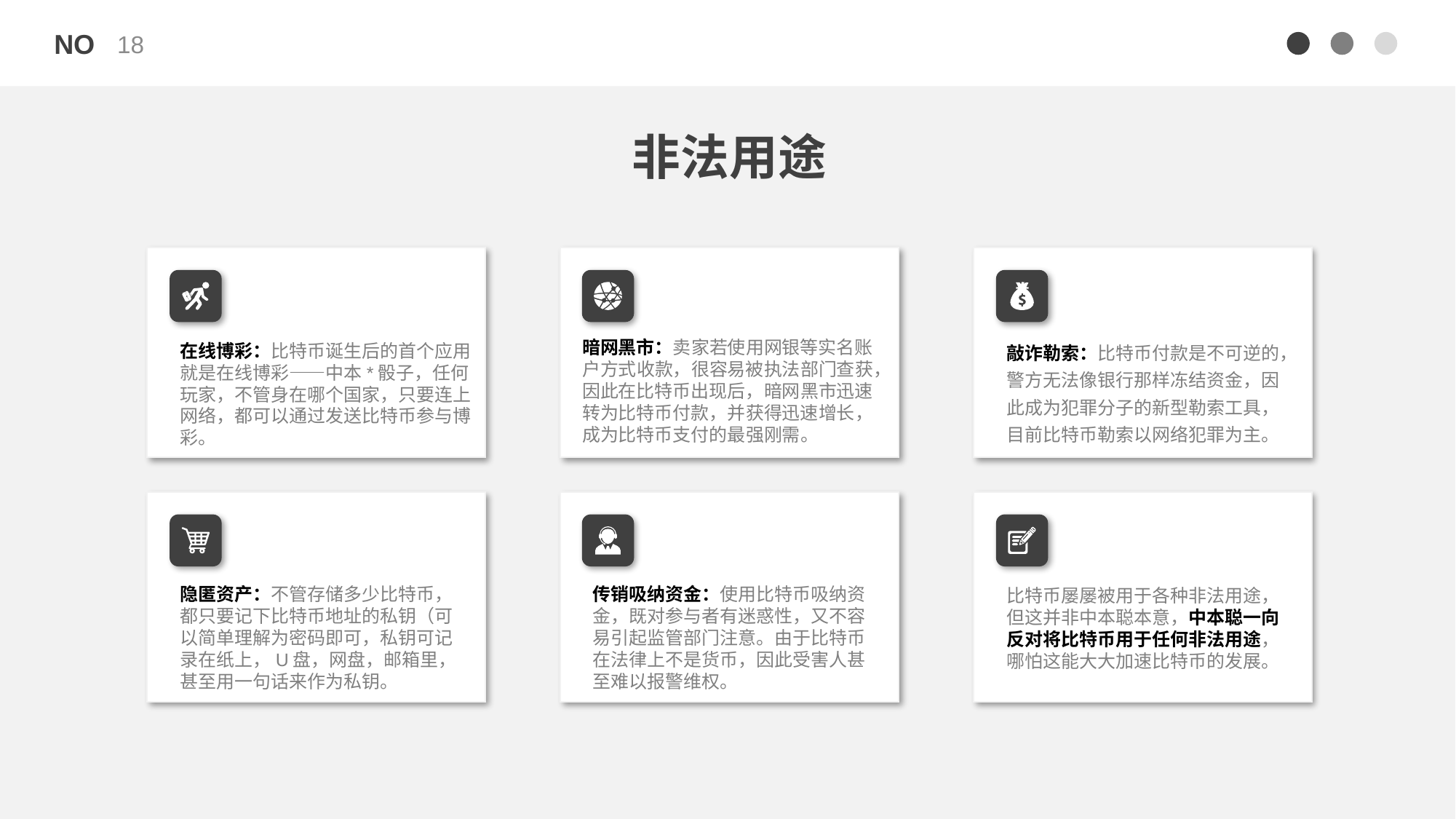

18
非法用途

在线博彩：比特币诞生后的首个应用就是在线博彩——中本*骰子，任何玩家，不管身在哪个国家，只要连上网络，都可以通过发送比特币参与博彩。

暗网黑市：卖家若使用网银等实名账户方式收款，很容易被执法部门查获，因此在比特币出现后，暗网黑市迅速转为比特币付款，并获得迅速增长，成为比特币支付的最强刚需。

敲诈勒索：比特币付款是不可逆的，警方无法像银行那样冻结资金，因此成为犯罪分子的新型勒索工具，目前比特币勒索以网络犯罪为主。

隐匿资产：不管存储多少比特币，都只要记下比特币地址的私钥（可以简单理解为密码即可，私钥可记录在纸上，U盘，网盘，邮箱里，甚至用一句话来作为私钥。

传销吸纳资金：使用比特币吸纳资金，既对参与者有迷惑性，又不容易引起监管部门注意。由于比特币在法律上不是货币，因此受害人甚至难以报警维权。

比特币屡屡被用于各种非法用途，但这并非中本聪本意，中本聪一向反对将比特币用于任何非法用途，哪怕这能大大加速比特币的发展。